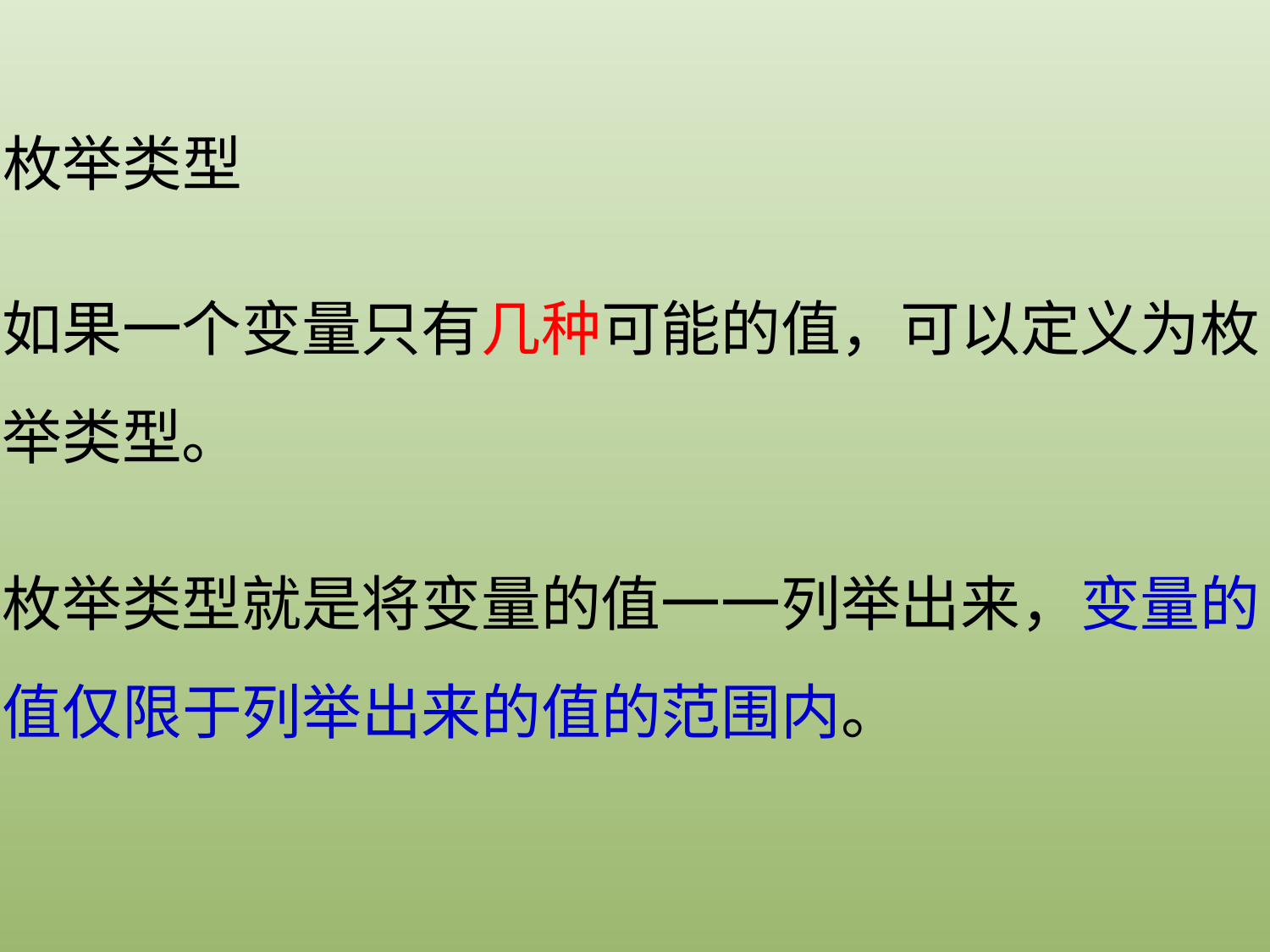

枚举类型
如果一个变量只有几种可能的值，可以定义为枚举类型。
枚举类型就是将变量的值一一列举出来，变量的值仅限于列举出来的值的范围内。
408